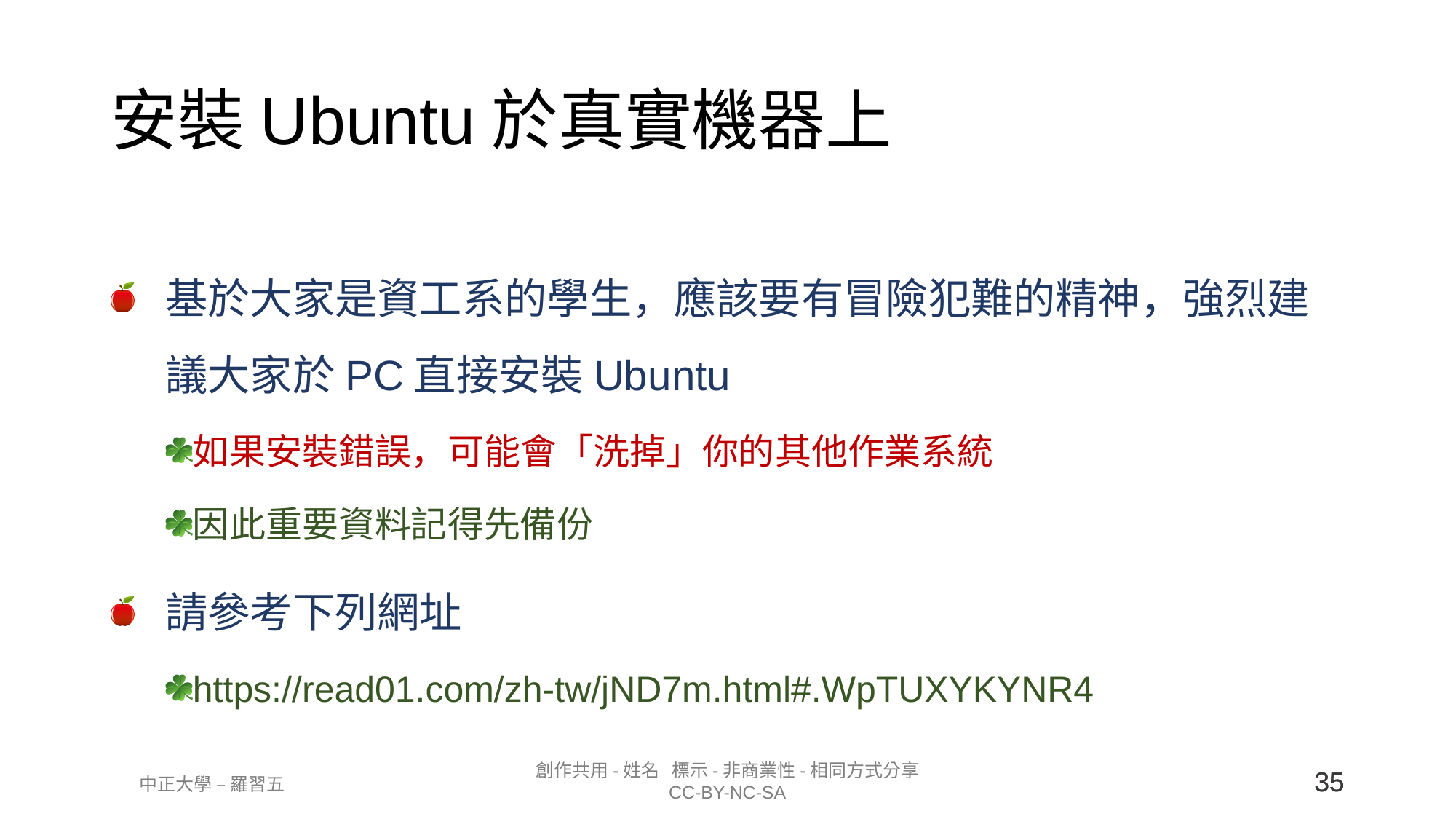

# 安裝Ubuntu於真實機器上
基於大家是資工系的學生，應該要有冒險犯難的精神，強烈建議大家於PC直接安裝Ubuntu
如果安裝錯誤，可能會「洗掉」你的其他作業系統
因此重要資料記得先備份
請參考下列網址
https://read01.com/zh-tw/jND7m.html#.WpTUXYKYNR4